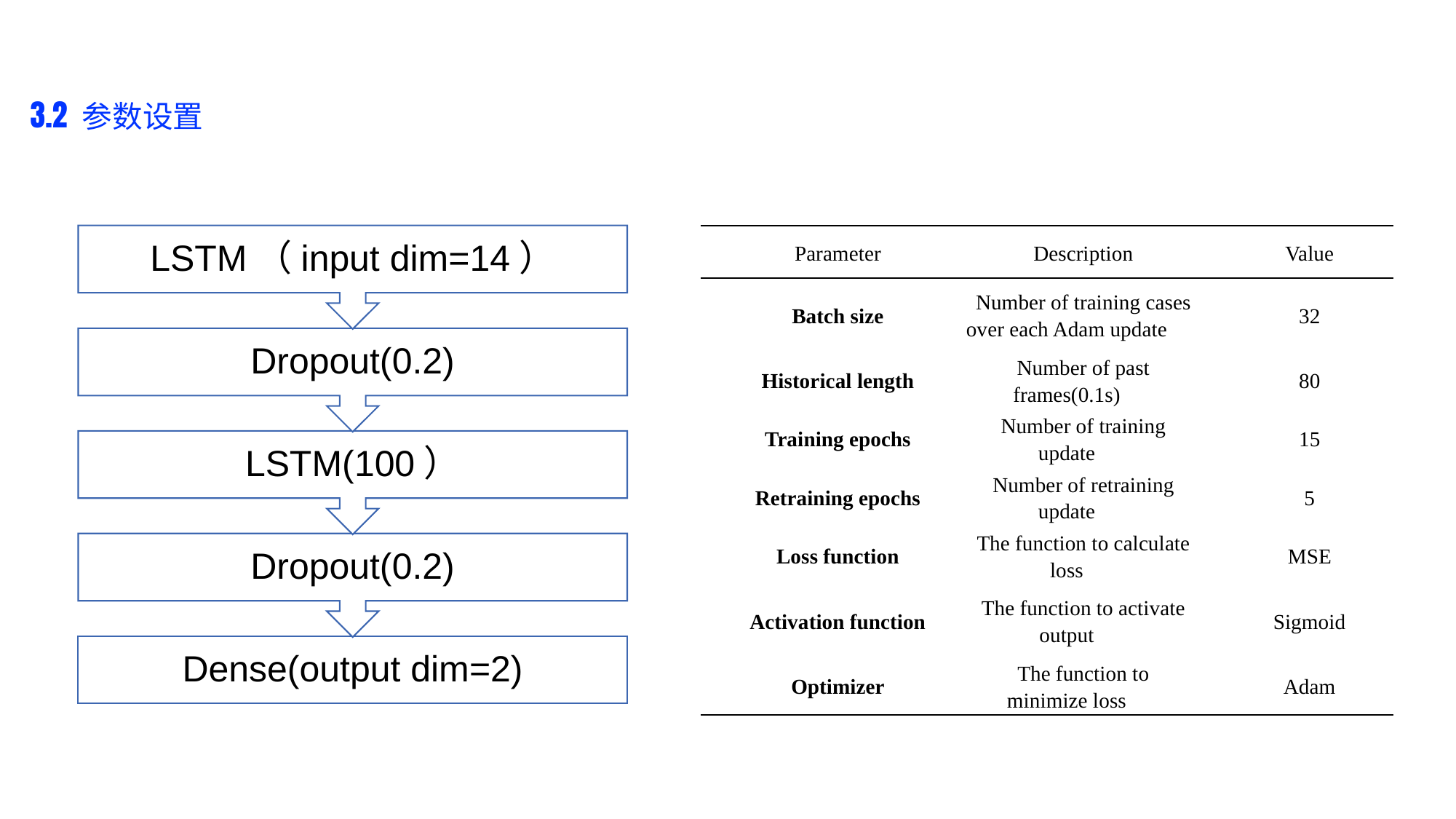

3.  结果评价
3.2 参数设置

Dense(output dim=2)
Dropout(0.2)
LSTM(100）
Dropout(0.2)
LSTM（input dim=14）
| Parameter | Description | Value |
| --- | --- | --- |
| Batch size | Number of training cases over each Adam update | 32 |
| Historical length | Number of past frames(0.1s) | 80 |
| Training epochs | Number of training update | 15 |
| Retraining epochs | Number of retraining update | 5 |
| Loss function | The function to calculate loss | MSE |
| Activation function | The function to activate output | Sigmoid |
| Optimizer | The function to minimize loss | Adam |